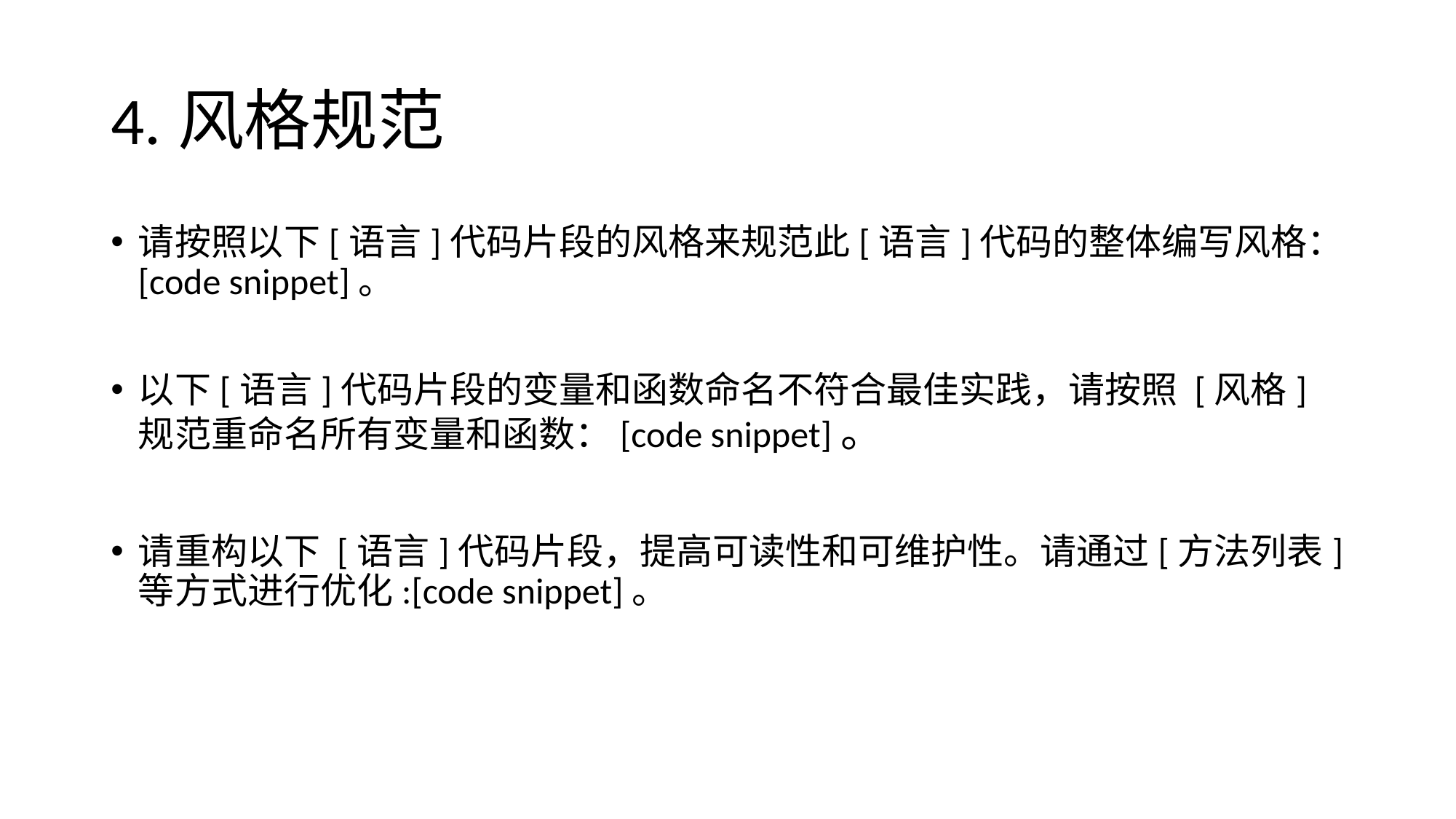

# 4.风格规范
请按照以下[语言]代码片段的风格来规范此[语言]代码的整体编写风格：[code snippet]。

以下[语言]代码片段的变量和函数命名不符合最佳实践，请按照 [风格] 规范重命名所有变量和函数：[code snippet]。

请重构以下 [语言]代码片段，提高可读性和可维护性。请通过[方法列表]等方式进行优化:[code snippet]。